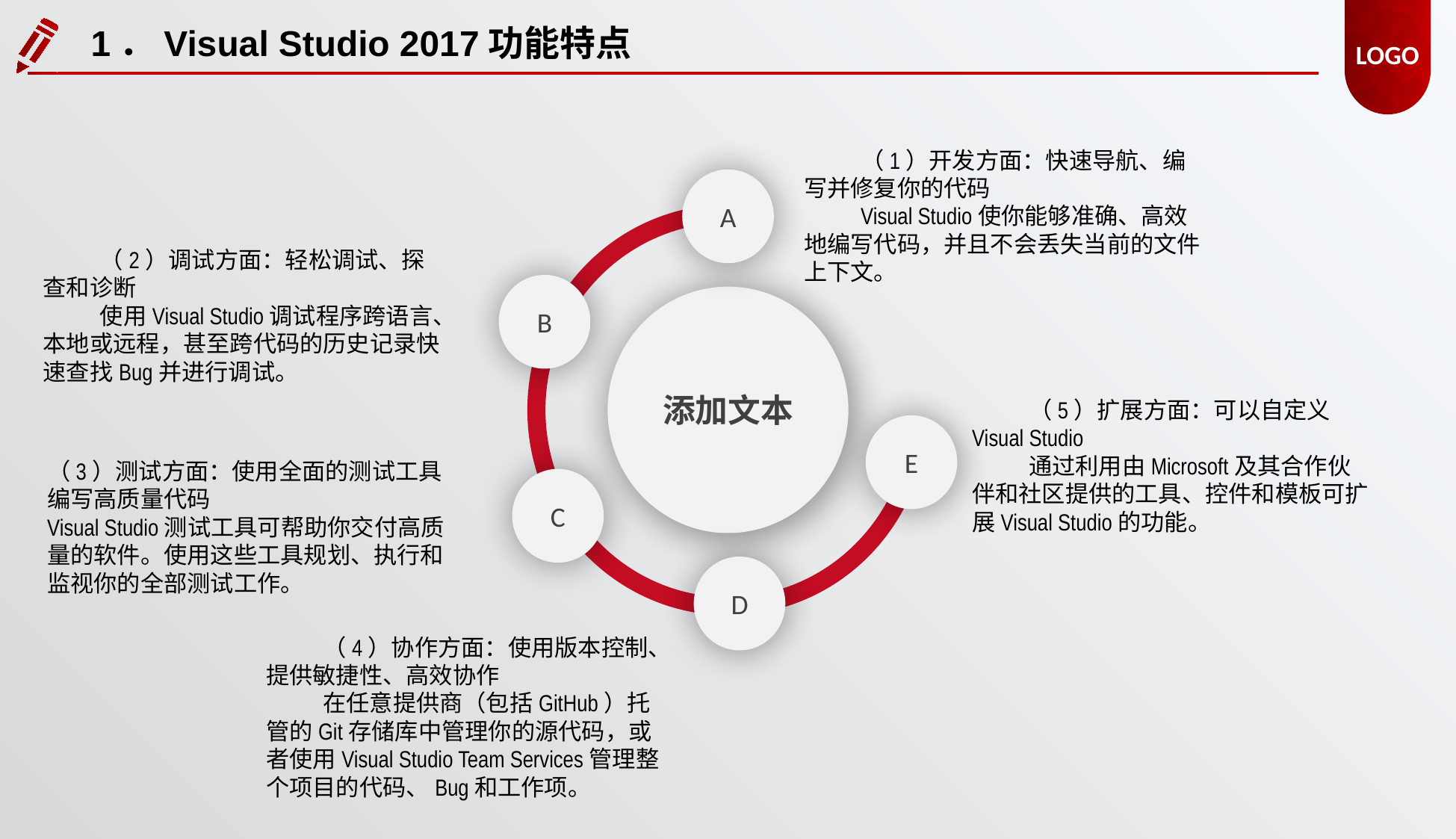

1．Visual Studio 2017功能特点
（1）开发方面：快速导航、编写并修复你的代码
Visual Studio使你能够准确、高效地编写代码，并且不会丢失当前的文件上下文。
A

（2）调试方面：轻松调试、探查和诊断
使用Visual Studio调试程序跨语言、本地或远程，甚至跨代码的历史记录快速查找Bug并进行调试。
B

添加文本
（5）扩展方面：可以自定义Visual Studio
通过利用由Microsoft及其合作伙伴和社区提供的工具、控件和模板可扩展Visual Studio的功能。
E
（3）测试方面：使用全面的测试工具编写高质量代码
Visual Studio测试工具可帮助你交付高质量的软件。使用这些工具规划、执行和监视你的全部测试工作。
C
D
（4）协作方面：使用版本控制、提供敏捷性、高效协作
在任意提供商（包括GitHub）托管的Git存储库中管理你的源代码，或者使用Visual Studio Team Services管理整个项目的代码、Bug和工作项。